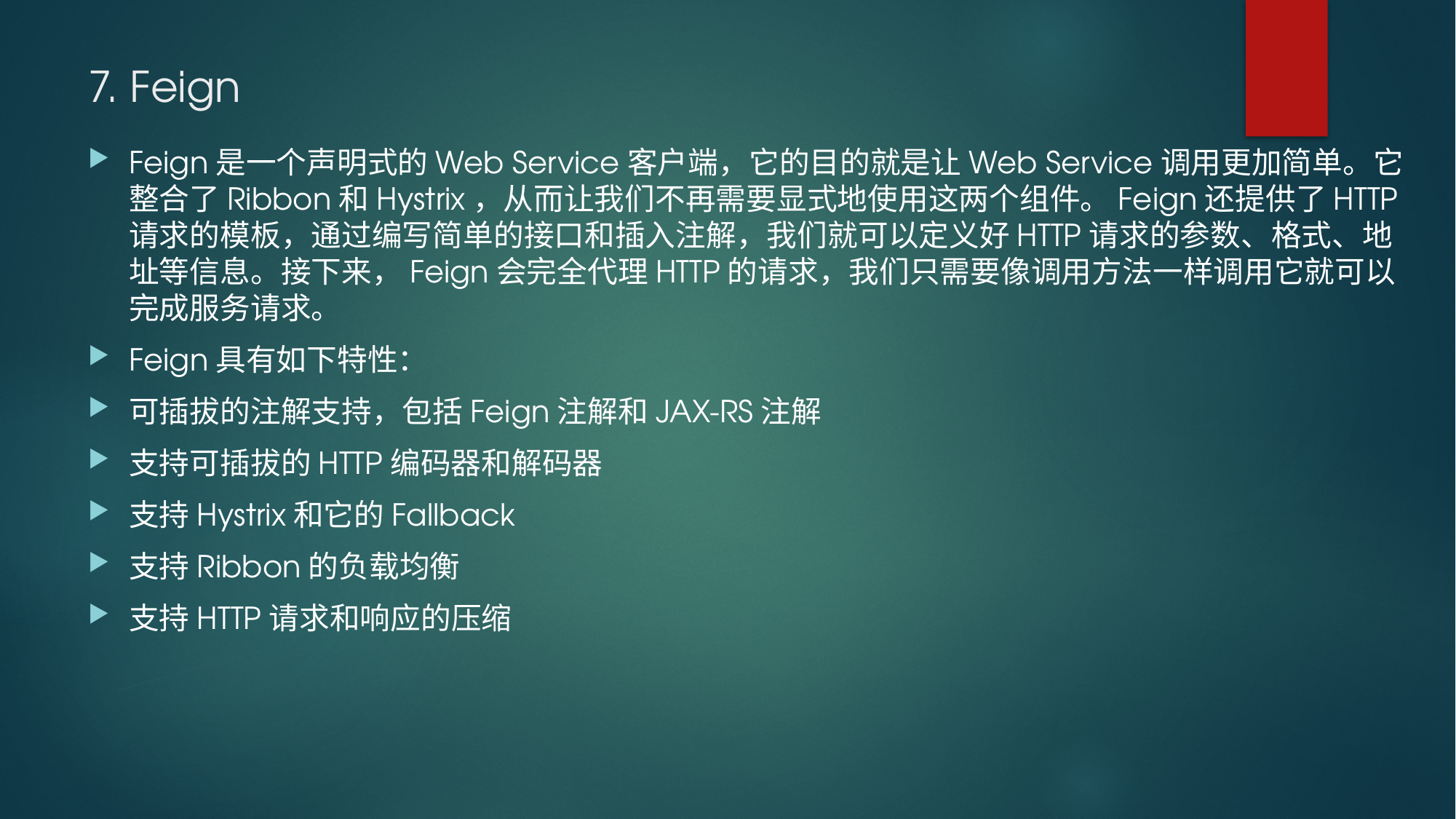

# 7. Feign
Feign是一个声明式的Web Service客户端，它的目的就是让Web Service调用更加简单。它整合了Ribbon和Hystrix，从而让我们不再需要显式地使用这两个组件。Feign还提供了HTTP请求的模板，通过编写简单的接口和插入注解，我们就可以定义好HTTP请求的参数、格式、地址等信息。接下来，Feign会完全代理HTTP的请求，我们只需要像调用方法一样调用它就可以完成服务请求。
Feign具有如下特性：
可插拔的注解支持，包括Feign注解和JAX-RS注解
支持可插拔的HTTP编码器和解码器
支持Hystrix和它的Fallback
支持Ribbon的负载均衡
支持HTTP请求和响应的压缩